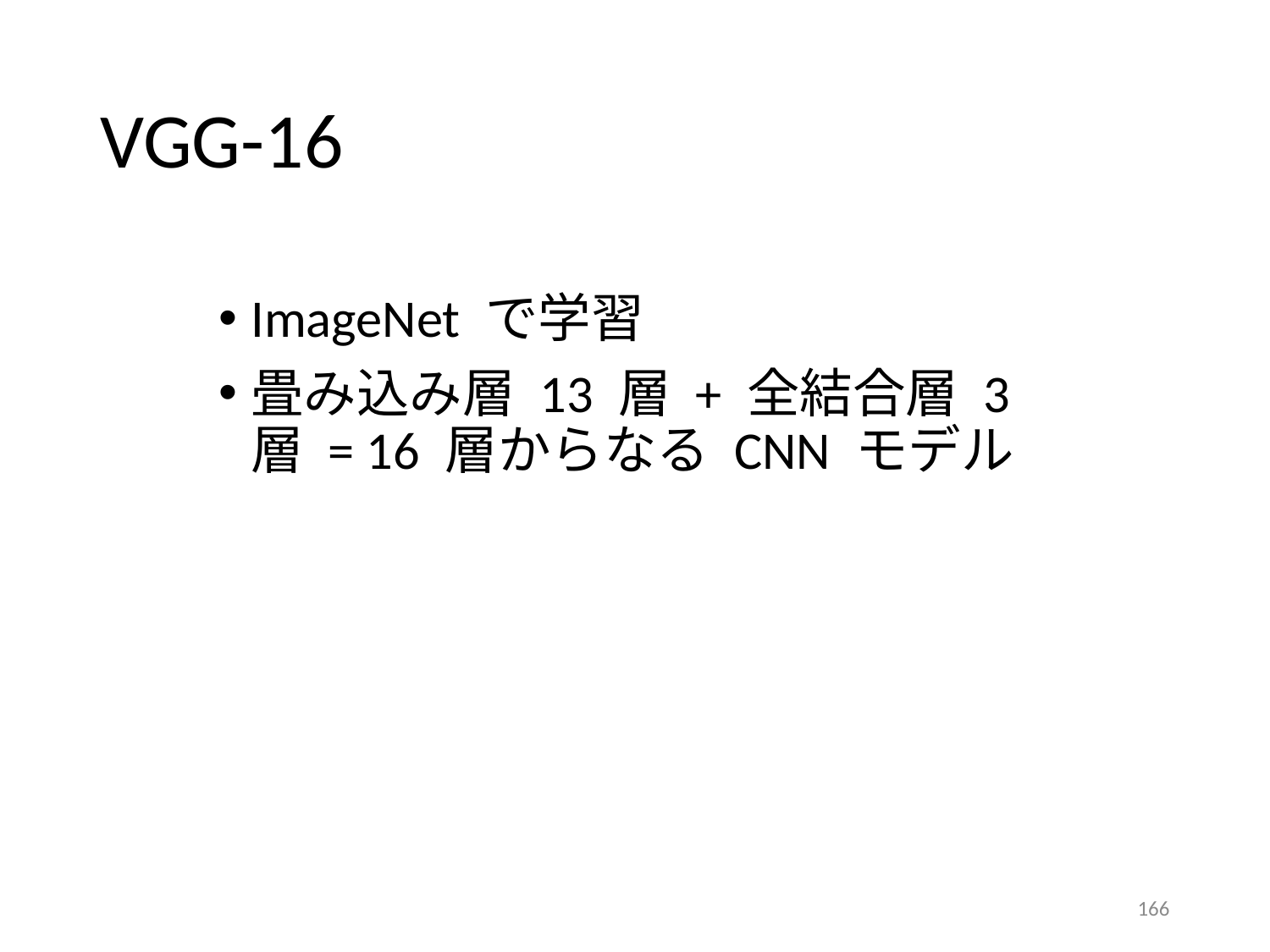

# VGG-16
ImageNet で学習
畳み込み層 13 層 + 全結合層 3 層 = 16 層からなる CNN モデル
166